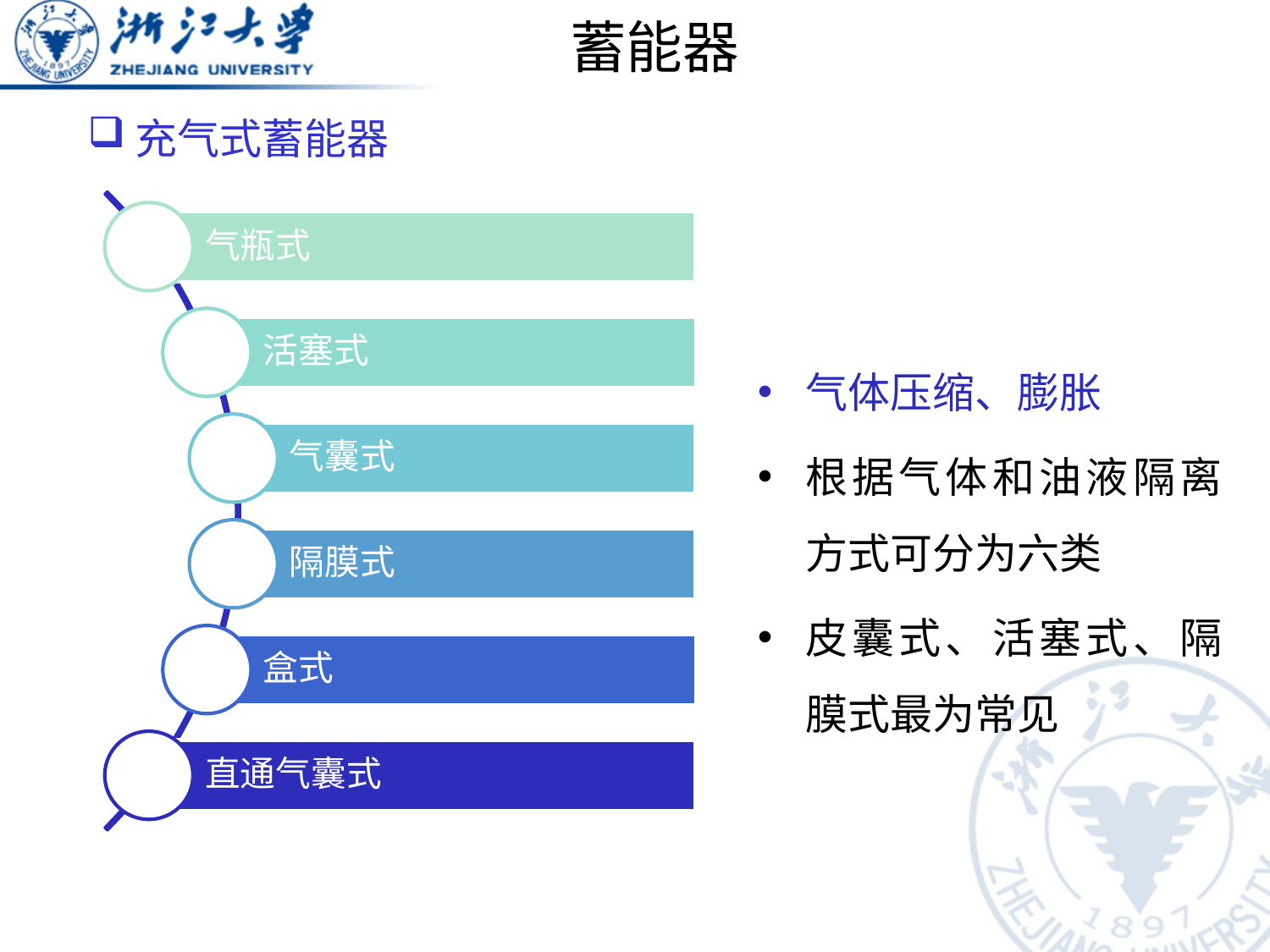

# 蓄能器
充气式蓄能器

气瓶式
活塞式
气囊式
隔膜式
盒式
直通气囊式
气体压缩、膨胀
根据气体和油液隔离方式可分为六类
皮囊式、活塞式、隔膜式最为常见